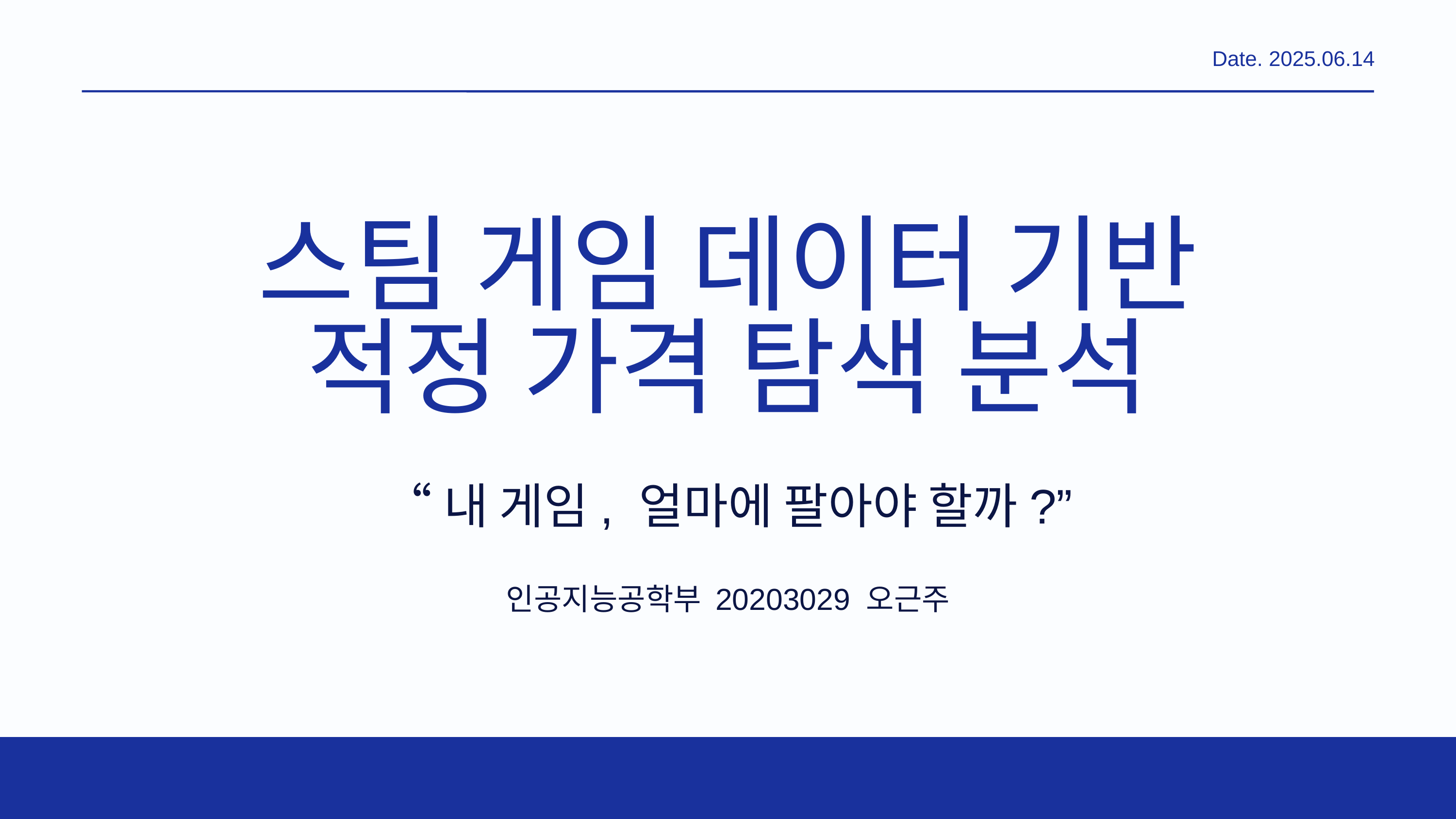

Date. 2025.06.14

스팀 게임 데이터 기반
적정 가격 탐색 분석
“내 게임, 얼마에 팔아야 할까?”
인공지능공학부 20203029 오근주